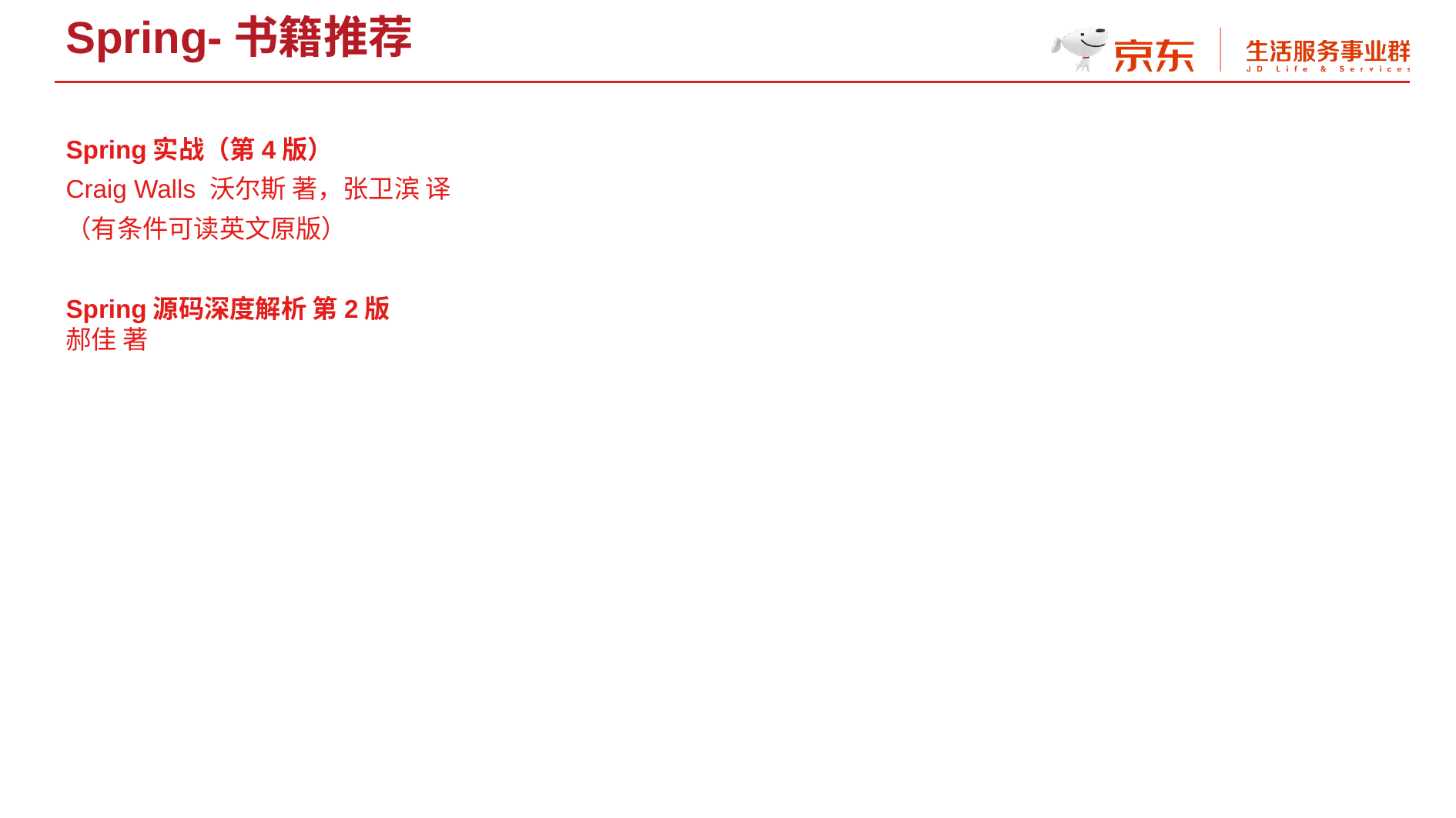

Spring-书籍推荐
Spring实战（第4版）
Craig Walls 沃尔斯 著，张卫滨 译
（有条件可读英文原版）

Spring源码深度解析 第2版
郝佳 著